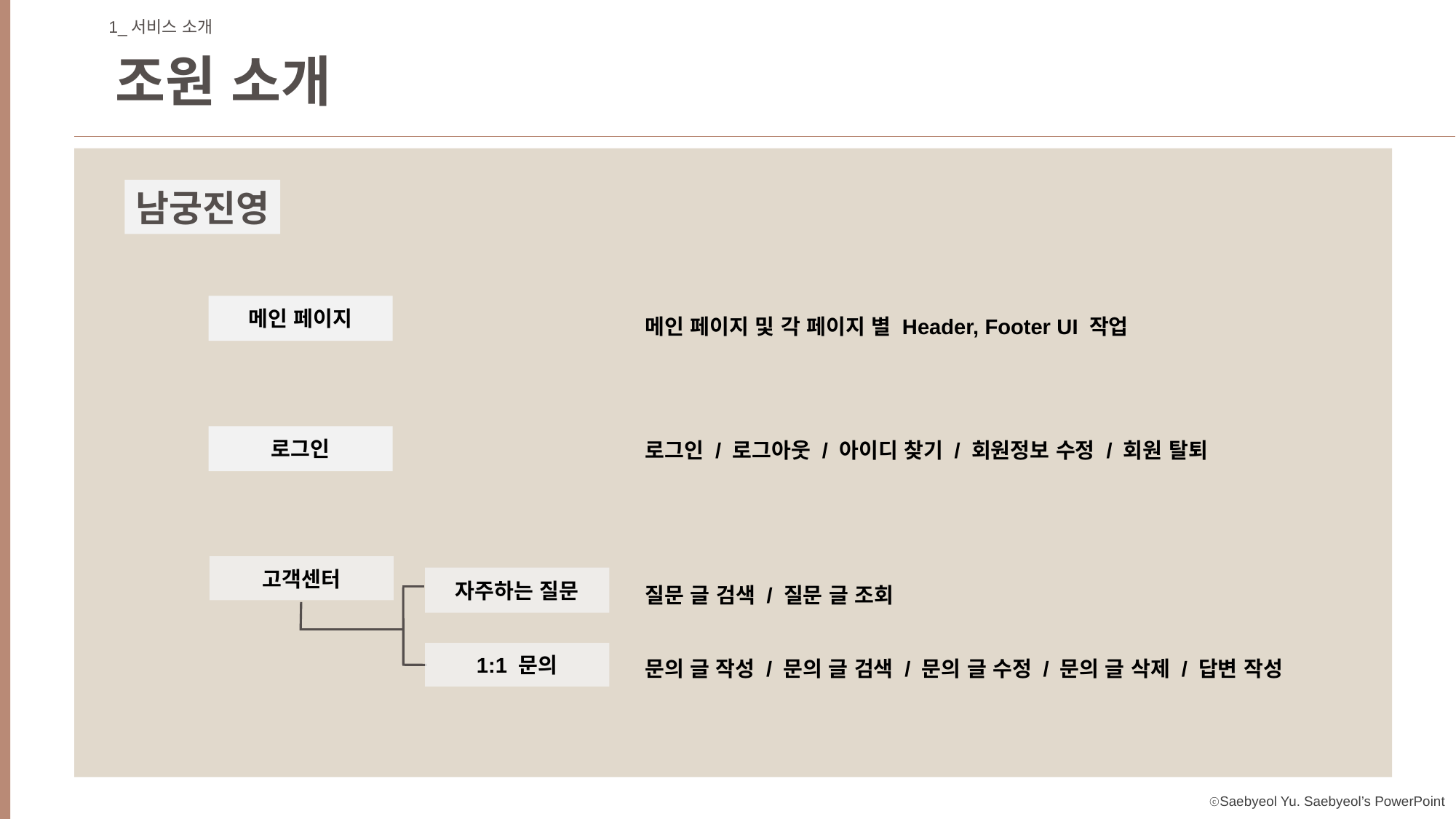

1_서비스 소개
조원 소개

남궁진영
메인 페이지
메인 페이지 및 각 페이지 별 Header, Footer UI 작업
로그인 / 로그아웃 / 아이디 찾기 / 회원정보 수정 / 회원 탈퇴

로그인
고객센터
질문 글 검색 / 질문 글 조회
자주하는 질문
문의 글 작성 / 문의 글 검색 / 문의 글 수정 / 문의 글 삭제 / 답변 작성
1:1 문의